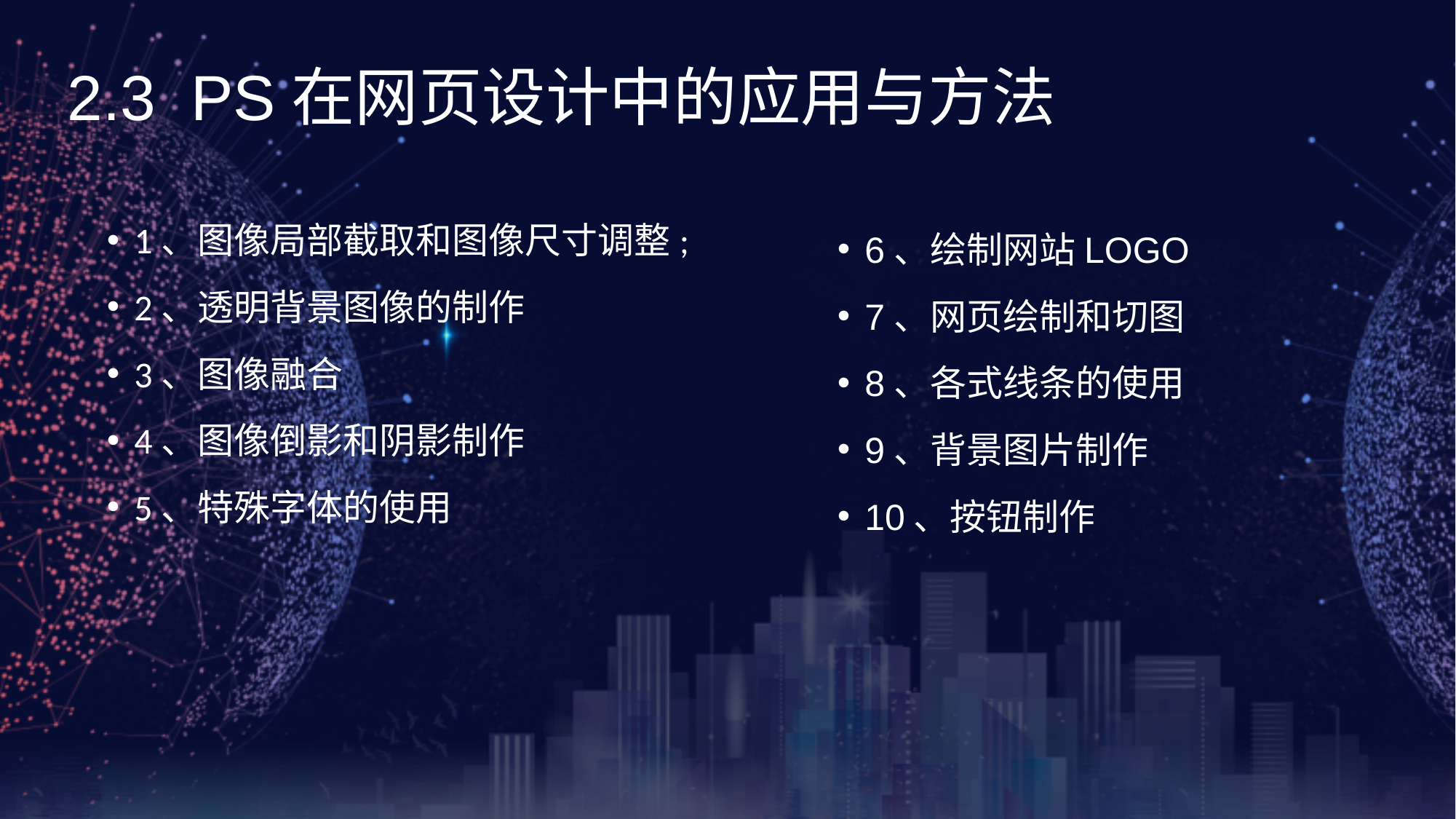

《网页设计与制作案例教程》（第3版）
2.3  PS在网页设计中的应用与方法
1、图像局部截取和图像尺寸调整;
2、透明背景图像的制作
3、图像融合
4、图像倒影和阴影制作
5、特殊字体的使用

6、绘制网站LOGO
7、网页绘制和切图
8、各式线条的使用
9、背景图片制作
10、按钮制作